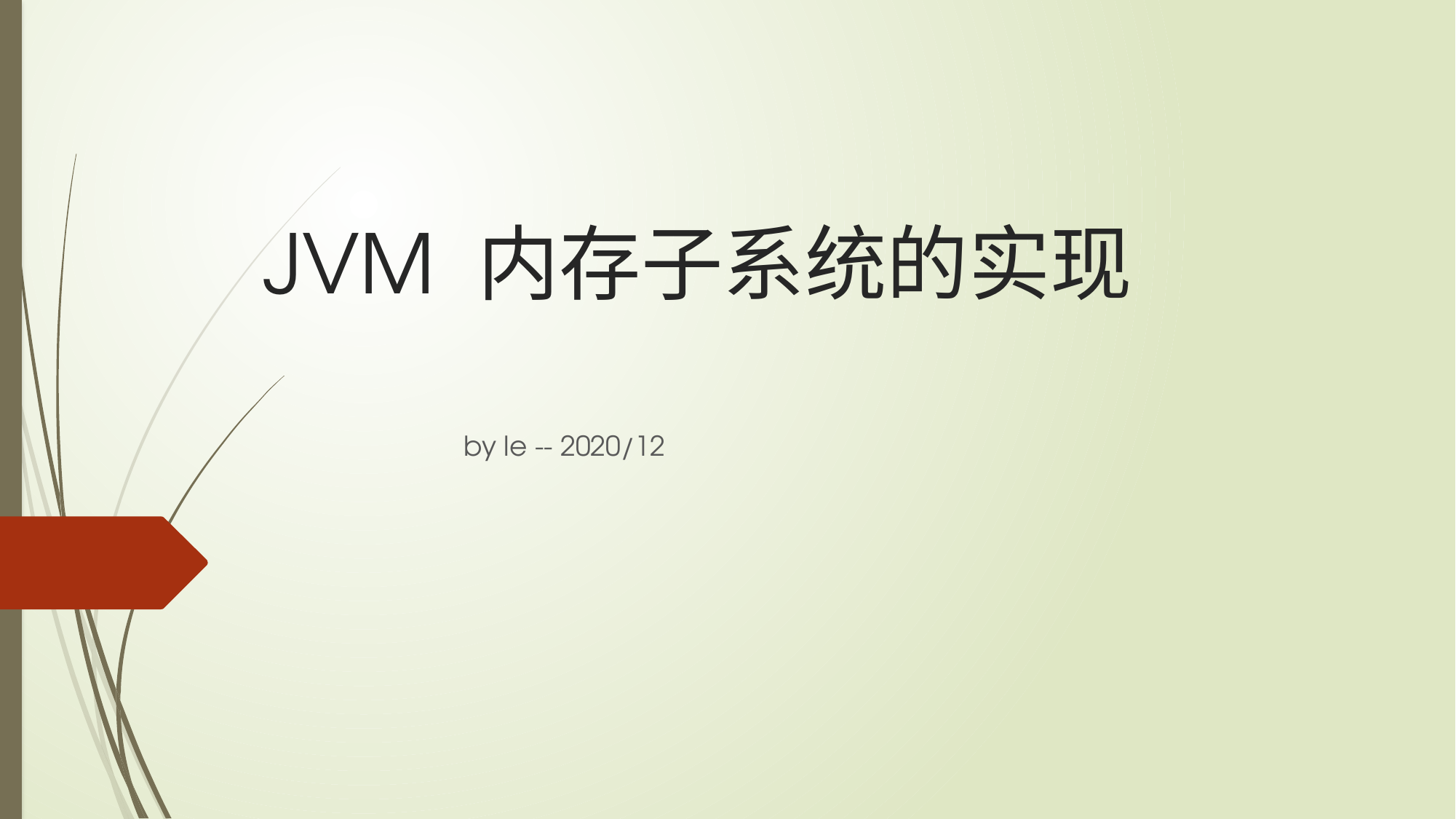

# JVM 内存子系统的实现

										            by le -- 2020/12